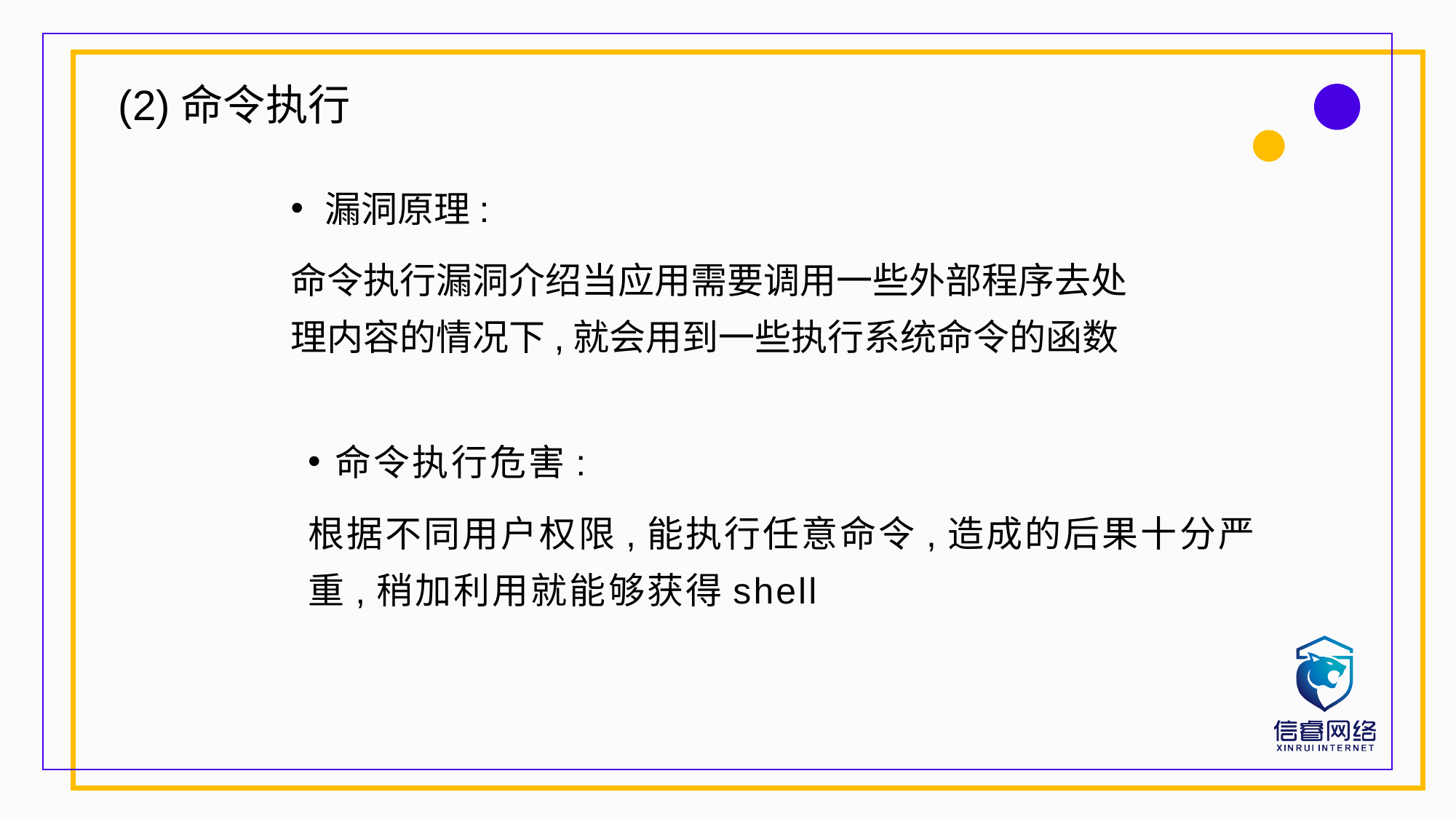

(2)命令执行

漏洞原理:
命令执行漏洞介绍当应用需要调用一些外部程序去处理内容的情况下,就会用到一些执行系统命令的函数
命令执行危害:
根据不同用户权限,能执行任意命令,造成的后果十分严重,稍加利用就能够获得shell